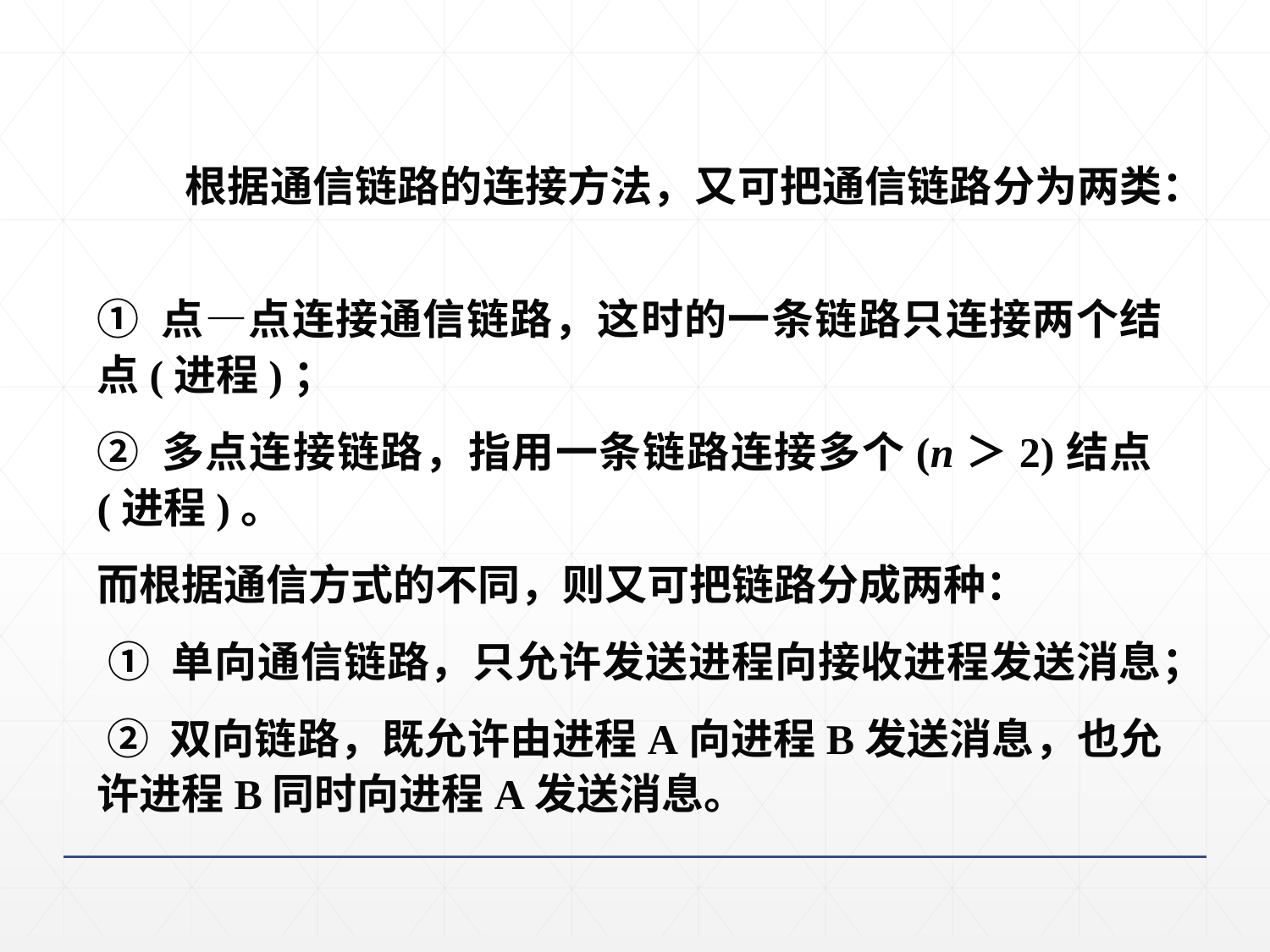

根据通信链路的连接方法，又可把通信链路分为两类：
① 点—点连接通信链路，这时的一条链路只连接两个结点(进程)；
② 多点连接链路，指用一条链路连接多个(n＞2)结点(进程)。
而根据通信方式的不同，则又可把链路分成两种：
 ① 单向通信链路，只允许发送进程向接收进程发送消息；
 ② 双向链路，既允许由进程A向进程B发送消息，也允许进程B同时向进程A发送消息。